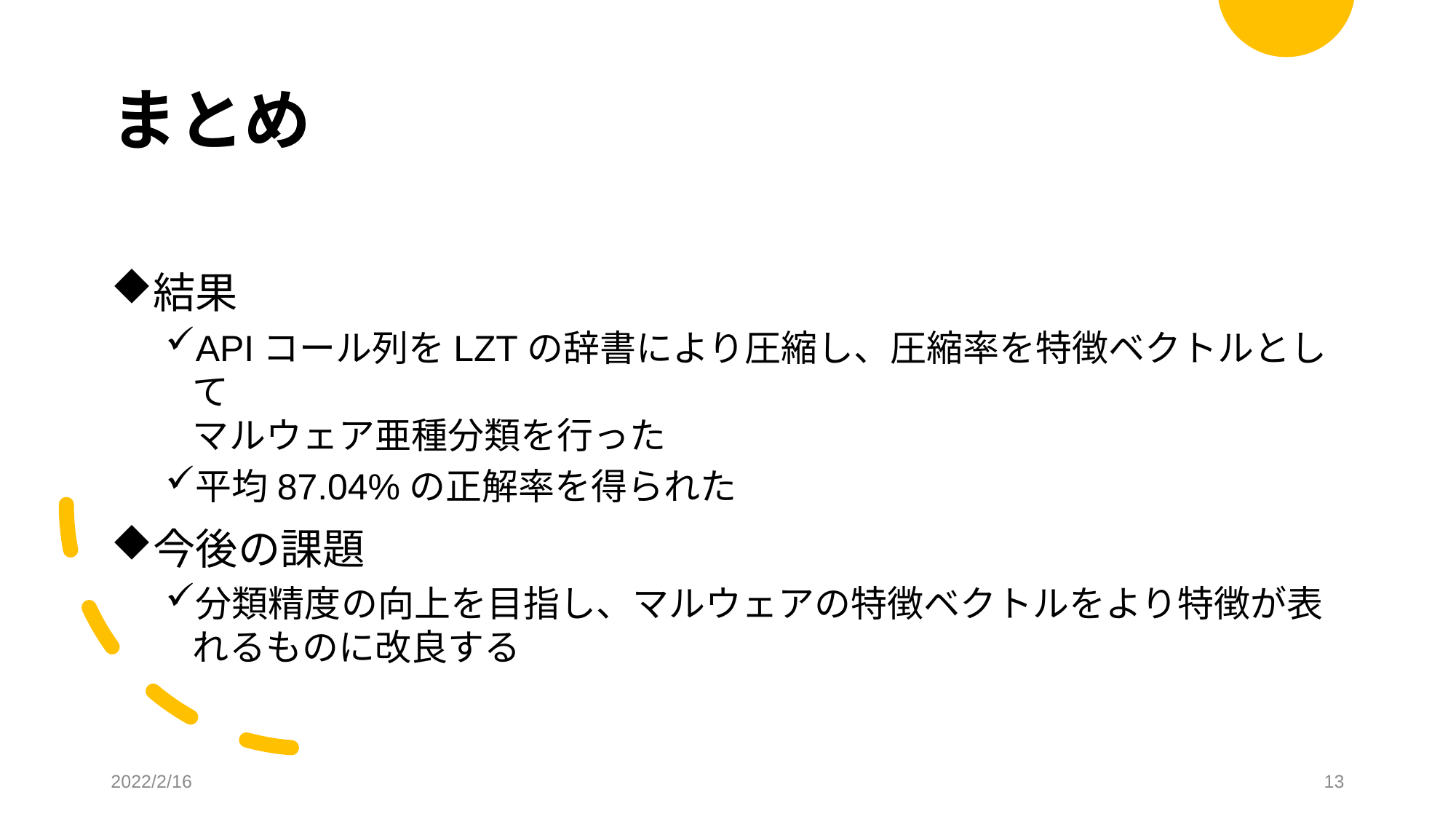

# まとめ
結果
APIコール列をLZTの辞書により圧縮し、圧縮率を特徴ベクトルとして
マルウェア亜種分類を行った
平均87.04%の正解率を得られた
今後の課題
分類精度の向上を目指し、マルウェアの特徴ベクトルをより特徴が表れるものに改良する

2022/2/16
13